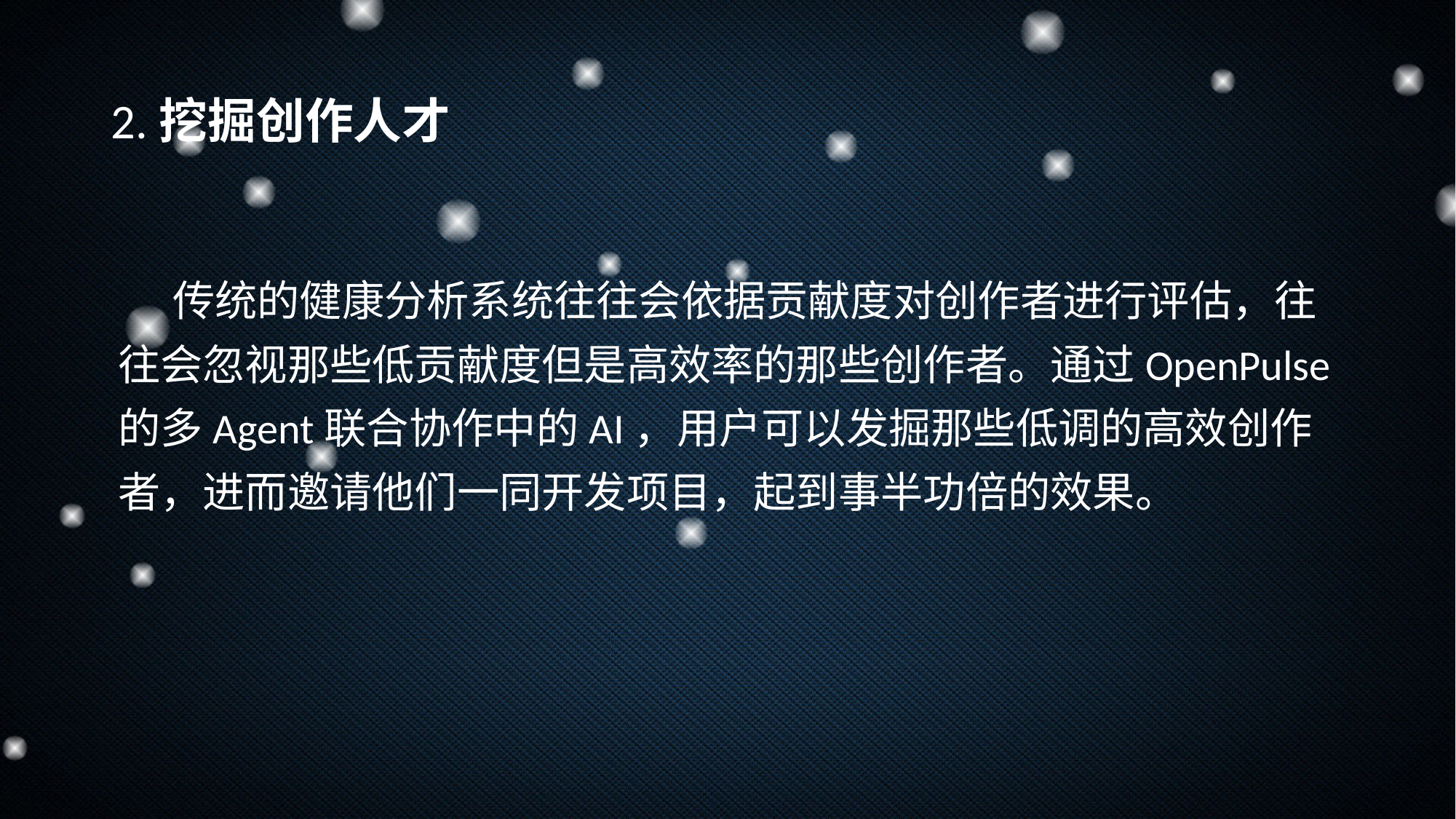

# 2.挖掘创作人才

传统的健康分析系统往往会依据贡献度对创作者进行评估，往往会忽视那些低贡献度但是高效率的那些创作者。通过OpenPulse的多Agent联合协作中的AI，用户可以发掘那些低调的高效创作者，进而邀请他们一同开发项目，起到事半功倍的效果。